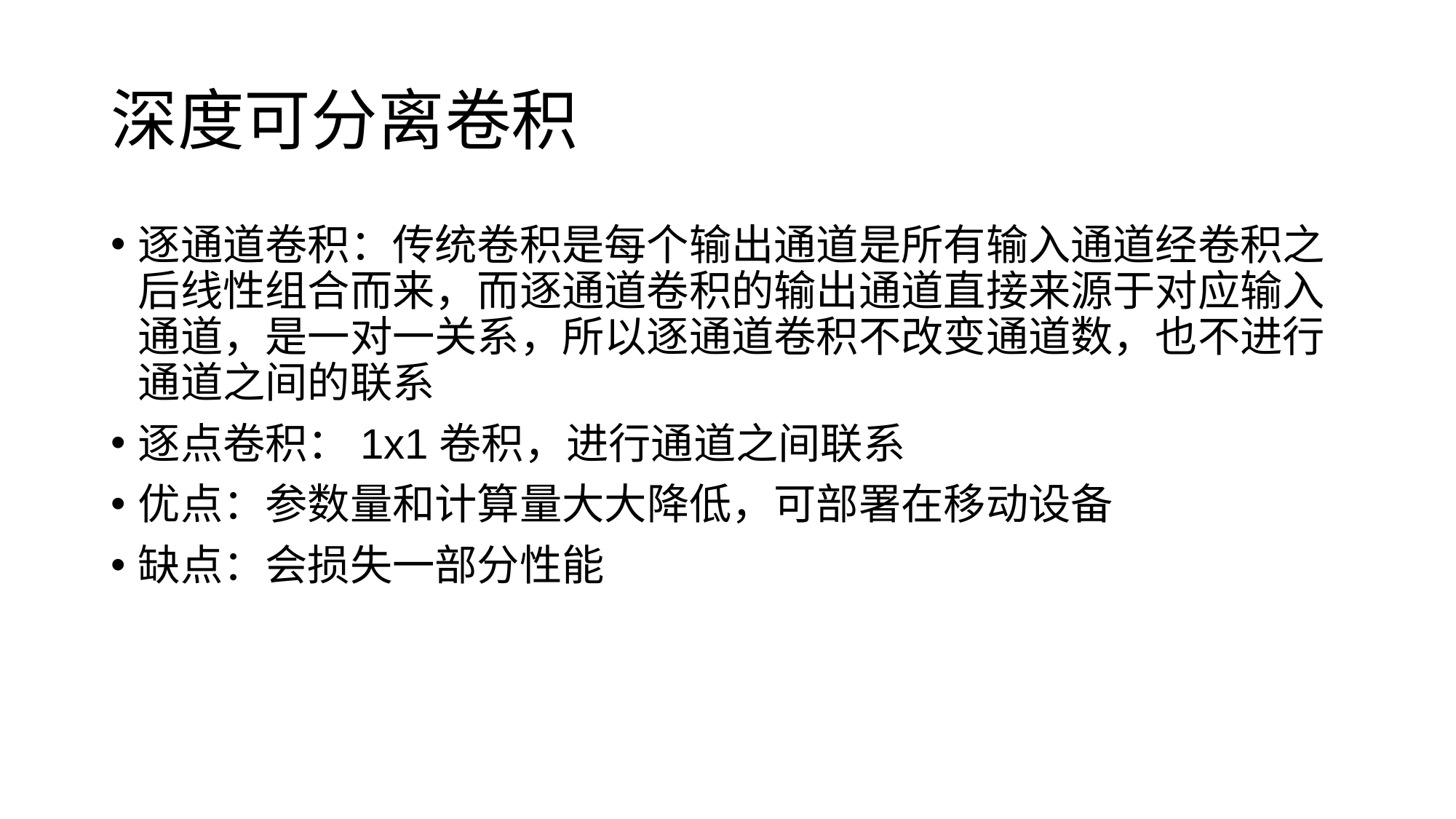

# 深度可分离卷积
逐通道卷积：传统卷积是每个输出通道是所有输入通道经卷积之后线性组合而来，而逐通道卷积的输出通道直接来源于对应输入通道，是一对一关系，所以逐通道卷积不改变通道数，也不进行通道之间的联系
逐点卷积：1x1卷积，进行通道之间联系
优点：参数量和计算量大大降低，可部署在移动设备
缺点：会损失一部分性能